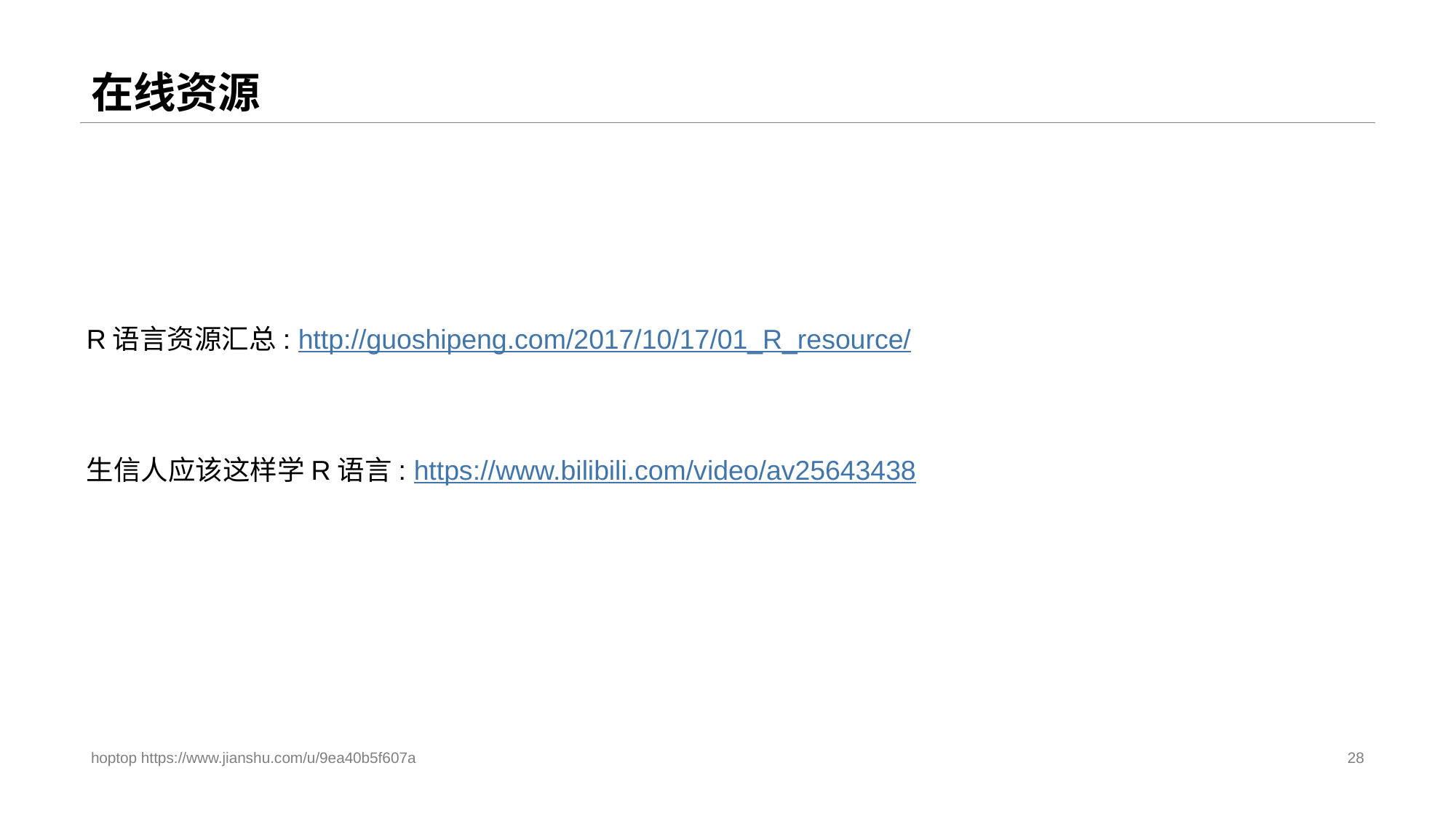

# 在线资源
R语言资源汇总: http://guoshipeng.com/2017/10/17/01_R_resource/

生信人应该这样学R语言: https://www.bilibili.com/video/av25643438

hoptop https://www.jianshu.com/u/9ea40b5f607a
28